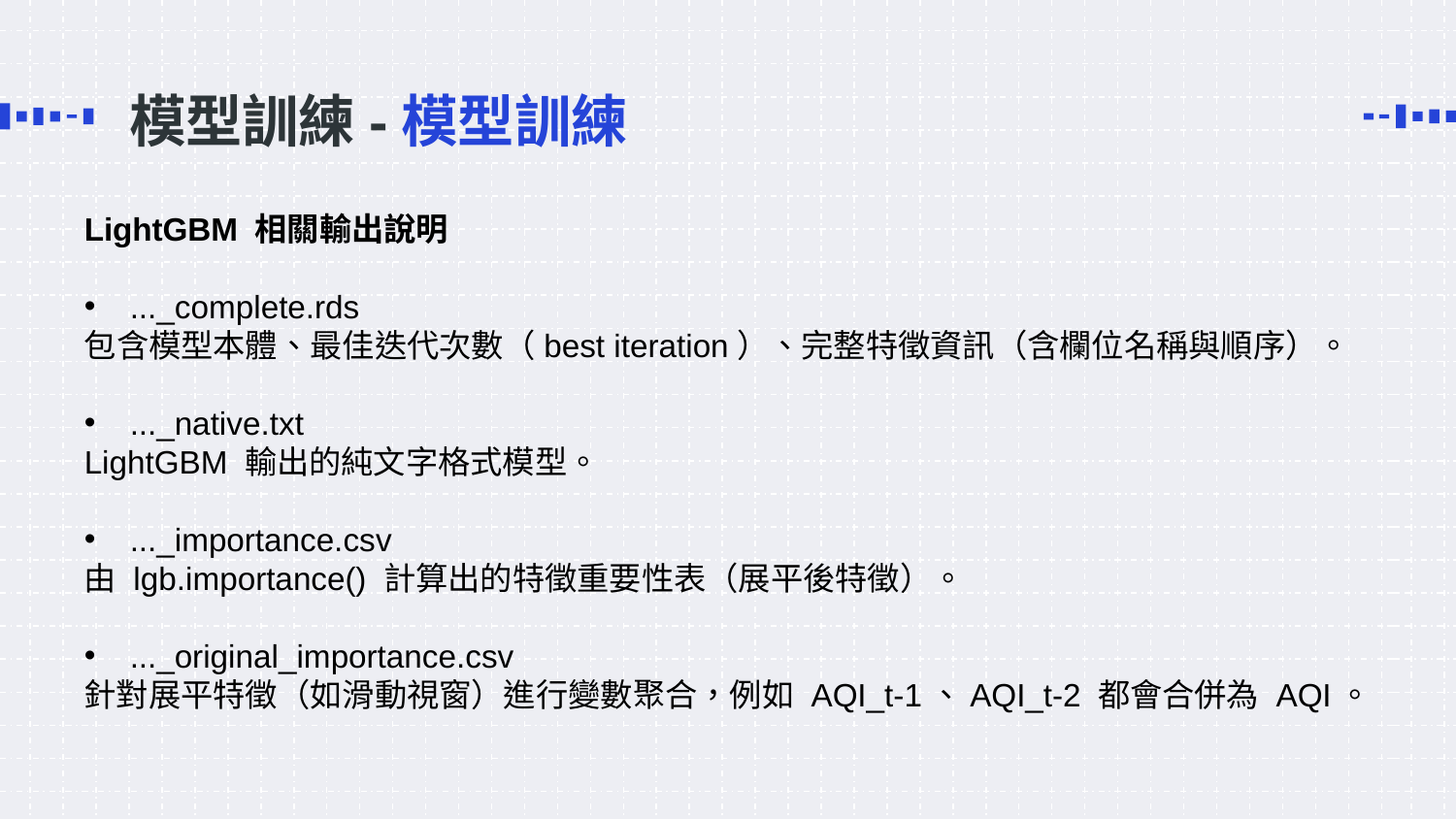

# 模型訓練-模型訓練
LightGBM 相關輸出說明

..._complete.rds
包含模型本體、最佳迭代次數（best iteration）、完整特徵資訊（含欄位名稱與順序）。

..._native.txt
LightGBM 輸出的純文字格式模型。

..._importance.csv
由 lgb.importance() 計算出的特徵重要性表（展平後特徵）。

..._original_importance.csv
針對展平特徵（如滑動視窗）進行變數聚合，例如 AQI_t-1、AQI_t-2 都會合併為 AQI。